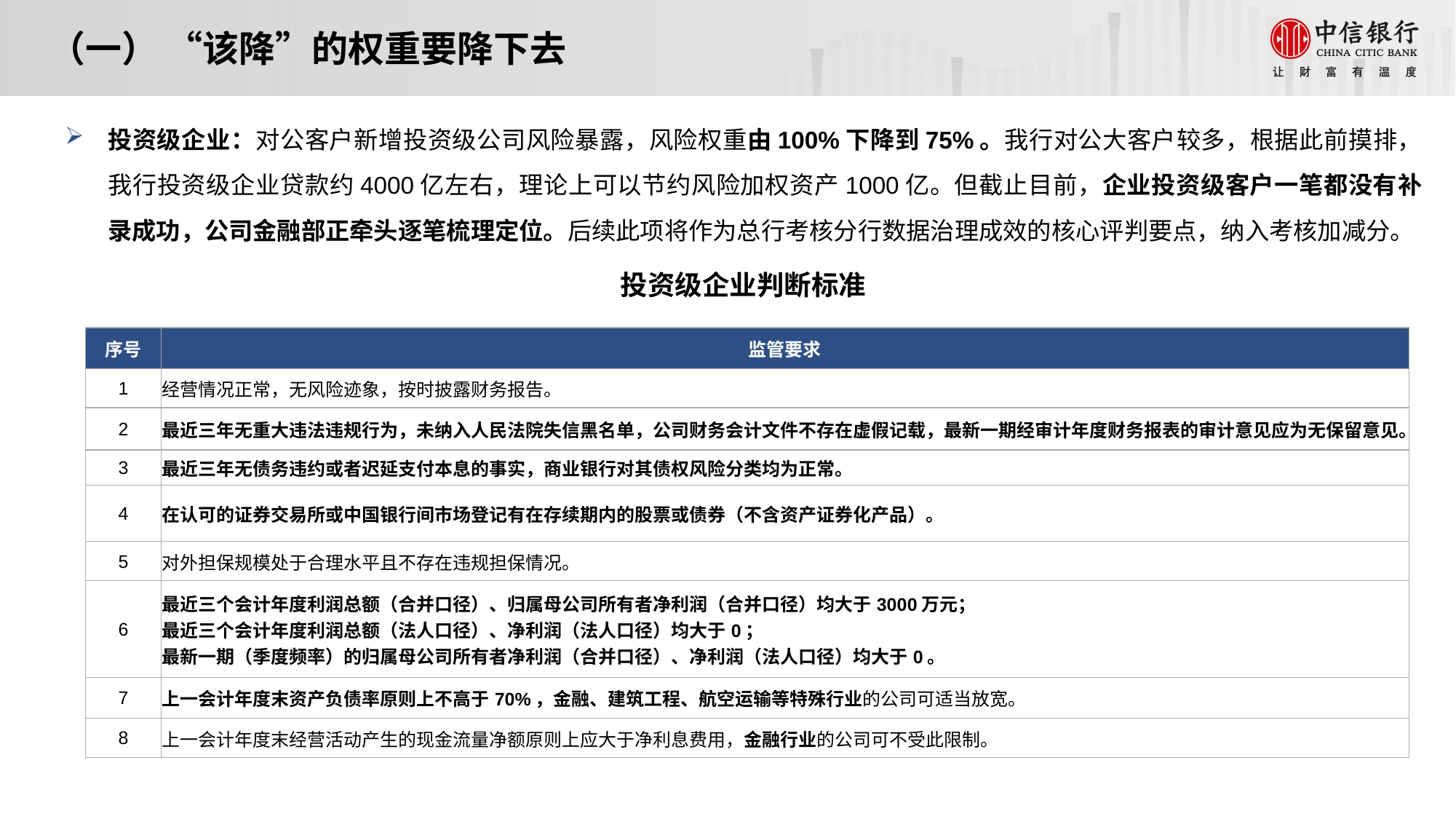

（一） “该降”的权重要降下去
投资级企业：对公客户新增投资级公司风险暴露，风险权重由100%下降到75%。我行对公大客户较多，根据此前摸排，我行投资级企业贷款约4000亿左右，理论上可以节约风险加权资产1000亿。但截止目前，企业投资级客户一笔都没有补录成功，公司金融部正牵头逐笔梳理定位。后续此项将作为总行考核分行数据治理成效的核心评判要点，纳入考核加减分。
投资级企业判断标准
| 序号 | 监管要求 |
| --- | --- |
| 1 | 经营情况正常，无风险迹象，按时披露财务报告。 |
| 2 | 最近三年无重大违法违规行为，未纳入人民法院失信黑名单，公司财务会计文件不存在虚假记载，最新一期经审计年度财务报表的审计意见应为无保留意见。 |
| 3 | 最近三年无债务违约或者迟延支付本息的事实，商业银行对其债权风险分类均为正常。 |
| 4 | 在认可的证券交易所或中国银行间市场登记有在存续期内的股票或债券（不含资产证券化产品）。 |
| 5 | 对外担保规模处于合理水平且不存在违规担保情况。 |
| 6 | 最近三个会计年度利润总额（合并口径）、归属母公司所有者净利润（合并口径）均大于3000万元； 最近三个会计年度利润总额（法人口径）、净利润（法人口径）均大于0； 最新一期（季度频率）的归属母公司所有者净利润（合并口径）、净利润（法人口径）均大于0。 |
| 7 | 上一会计年度末资产负债率原则上不高于70%，金融、建筑工程、航空运输等特殊行业的公司可适当放宽。 |
| 8 | 上一会计年度末经营活动产生的现金流量净额原则上应大于净利息费用，金融行业的公司可不受此限制。 |
18